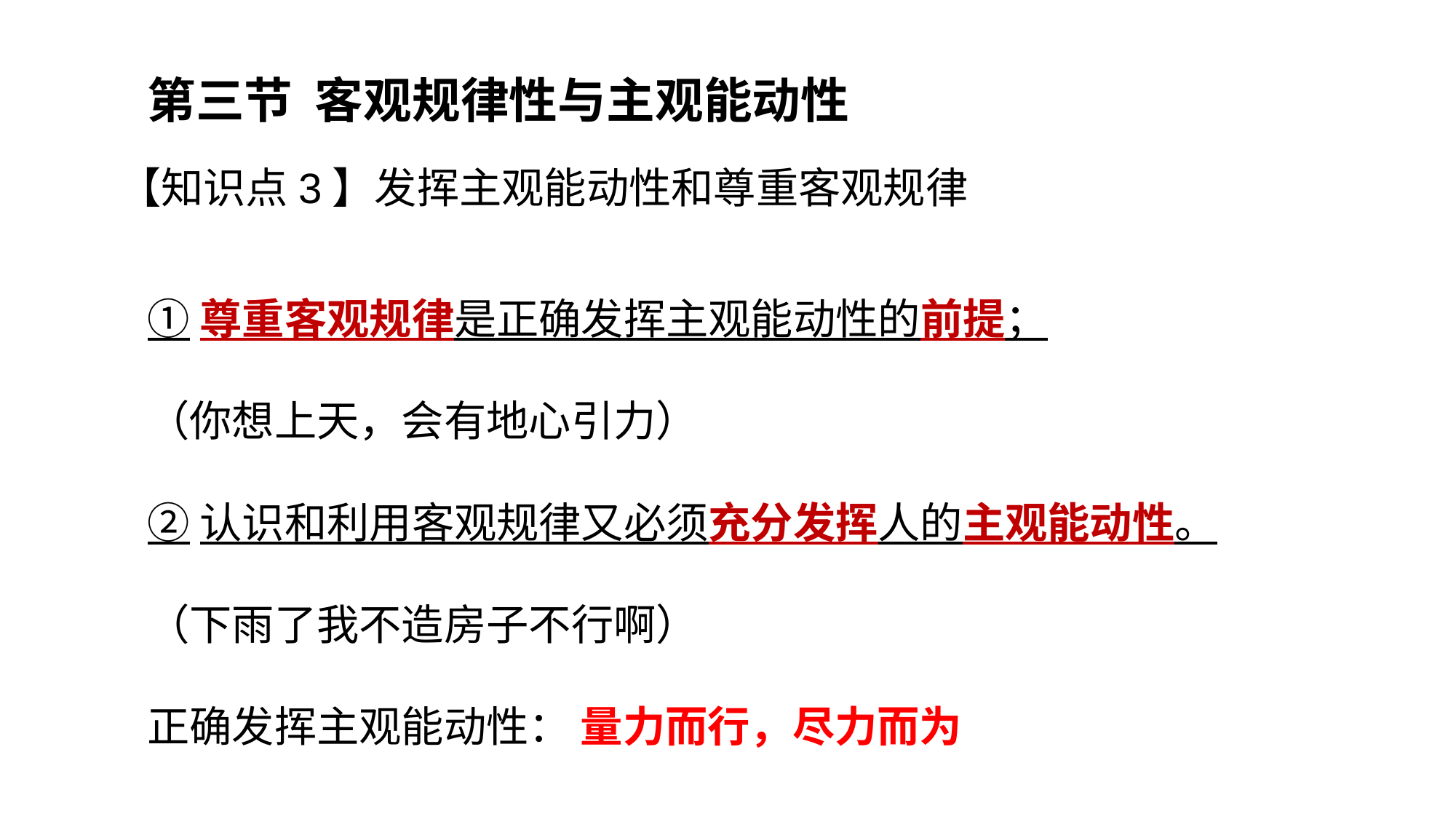

第三节  客观规律性与主观能动性
【知识点3】发挥主观能动性和尊重客观规律
①尊重客观规律是正确发挥主观能动性的前提；
（你想上天，会有地心引力）
②认识和利用客观规律又必须充分发挥人的主观能动性。
（下雨了我不造房子不行啊）
正确发挥主观能动性： 量力而行，尽力而为